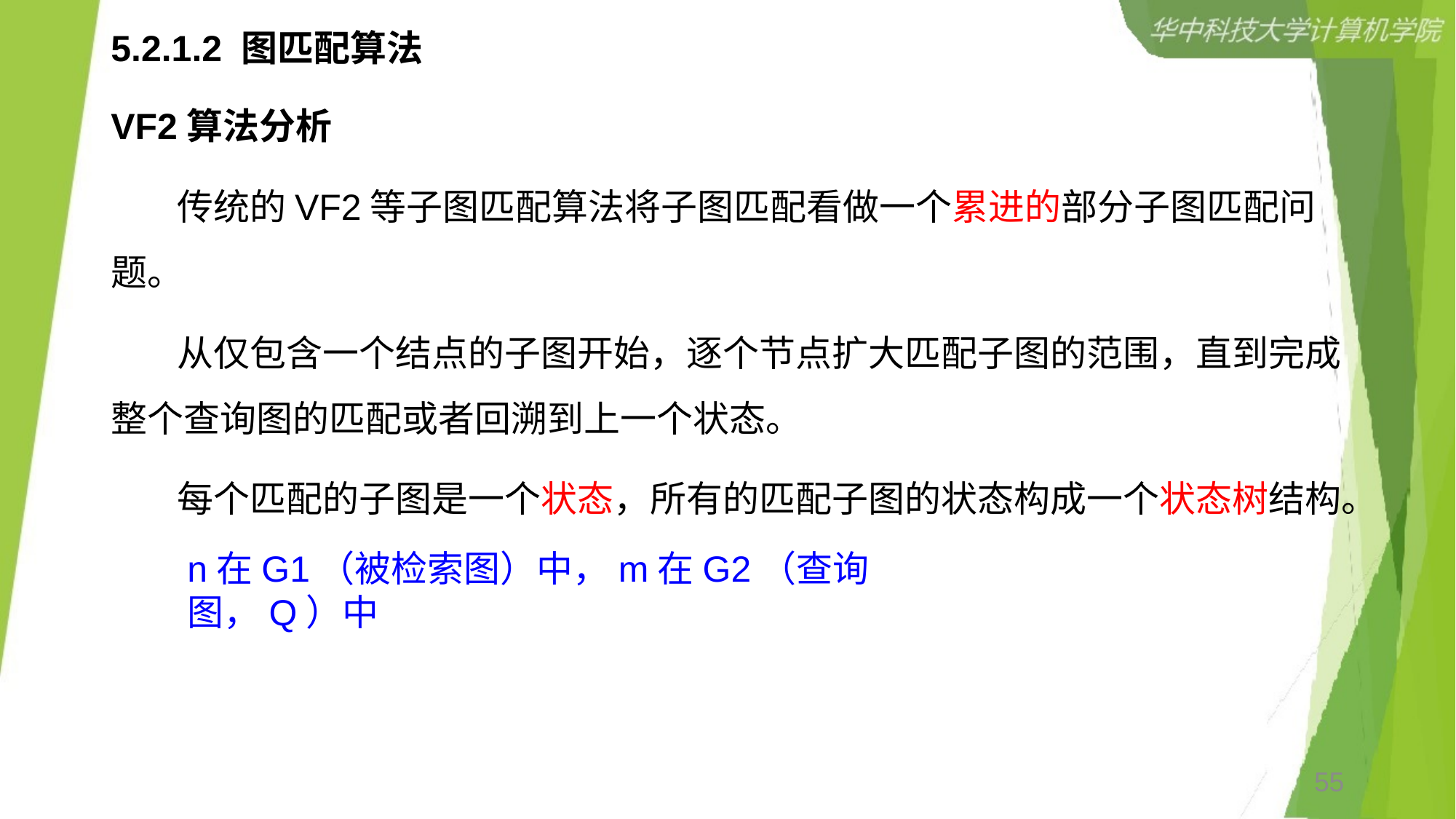

# 5.2.1.2 图匹配算法
VF2算法分析
       传统的VF2等子图匹配算法将子图匹配看做一个累进的部分子图匹配问题。
       从仅包含一个结点的子图开始，逐个节点扩大匹配子图的范围，直到完成整个查询图的匹配或者回溯到上一个状态。
       每个匹配的子图是一个状态，所有的匹配子图的状态构成一个状态树结构。
n在G1（被检索图）中，m在G2（查询图，Q）中
55